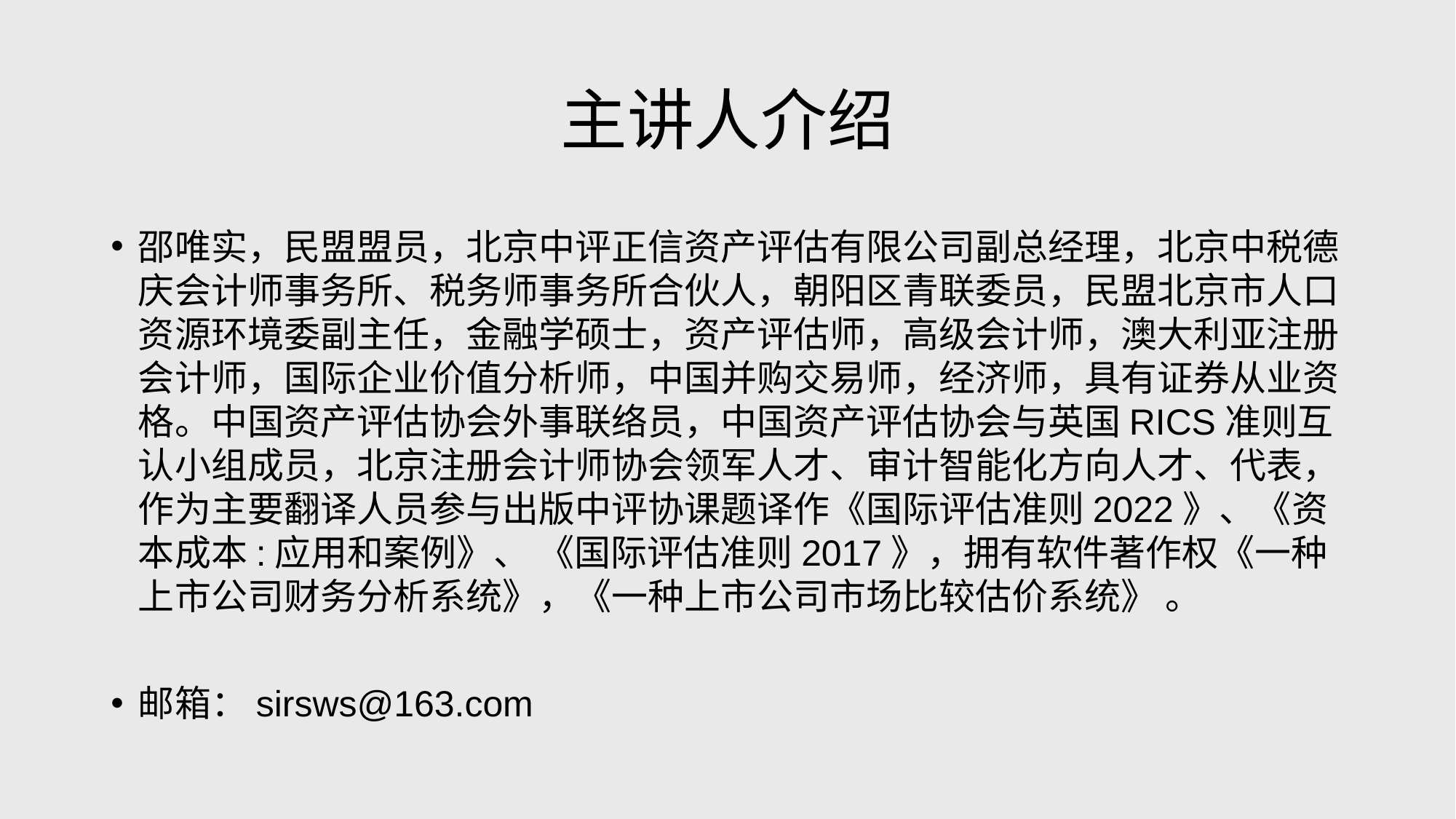

# 主讲人介绍
邵唯实，民盟盟员，北京中评正信资产评估有限公司副总经理，北京中税德庆会计师事务所、税务师事务所合伙人，朝阳区青联委员，民盟北京市人口资源环境委副主任，金融学硕士，资产评估师，高级会计师，澳大利亚注册会计师，国际企业价值分析师，中国并购交易师，经济师，具有证券从业资格。中国资产评估协会外事联络员，中国资产评估协会与英国RICS准则互认小组成员，北京注册会计师协会领军人才、审计智能化方向人才、代表，作为主要翻译人员参与出版中评协课题译作《国际评估准则2022》、《资本成本:应用和案例》、 《国际评估准则2017》，拥有软件著作权《一种上市公司财务分析系统》，《一种上市公司市场比较估价系统》 。

邮箱：sirsws@163.com